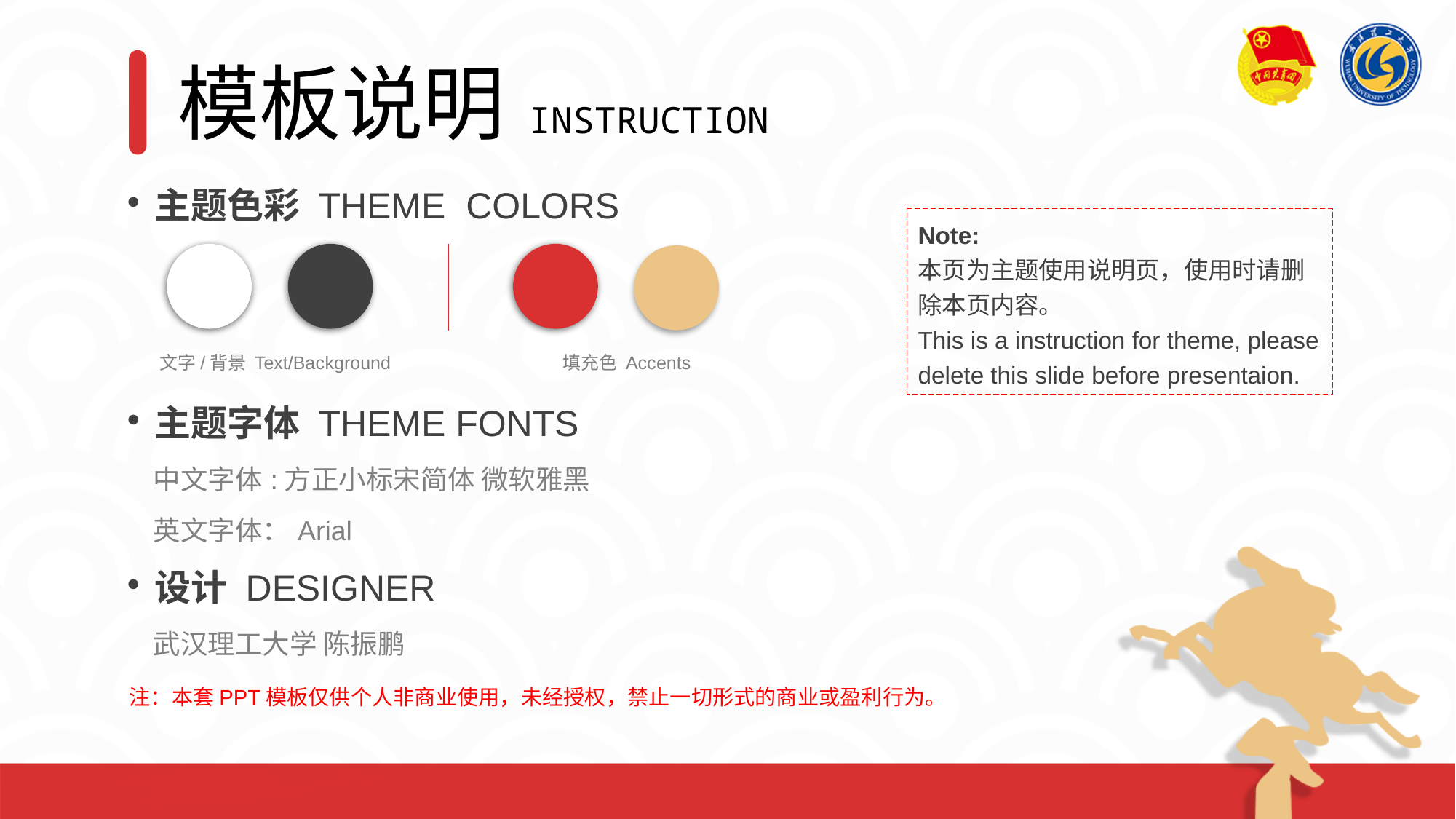

# 模板说明INSTRUCTION

主题色彩 THEME  COLORS

主题字体 THEME FONTS
   中文字体:方正小标宋简体 微软雅黑
   英文字体：Arial
设计 DESIGNER
   武汉理工大学 陈振鹏

Note:
本页为主题使用说明页，使用时请删除本页内容。
This is a instruction for theme, please delete this slide before presentaion.

填充色 Acc ents
文字/背景 Text/Bac kground
注：本套PPT模板仅供个人非商业使用，未经授权，禁止一切形式的商业或盈利行为。